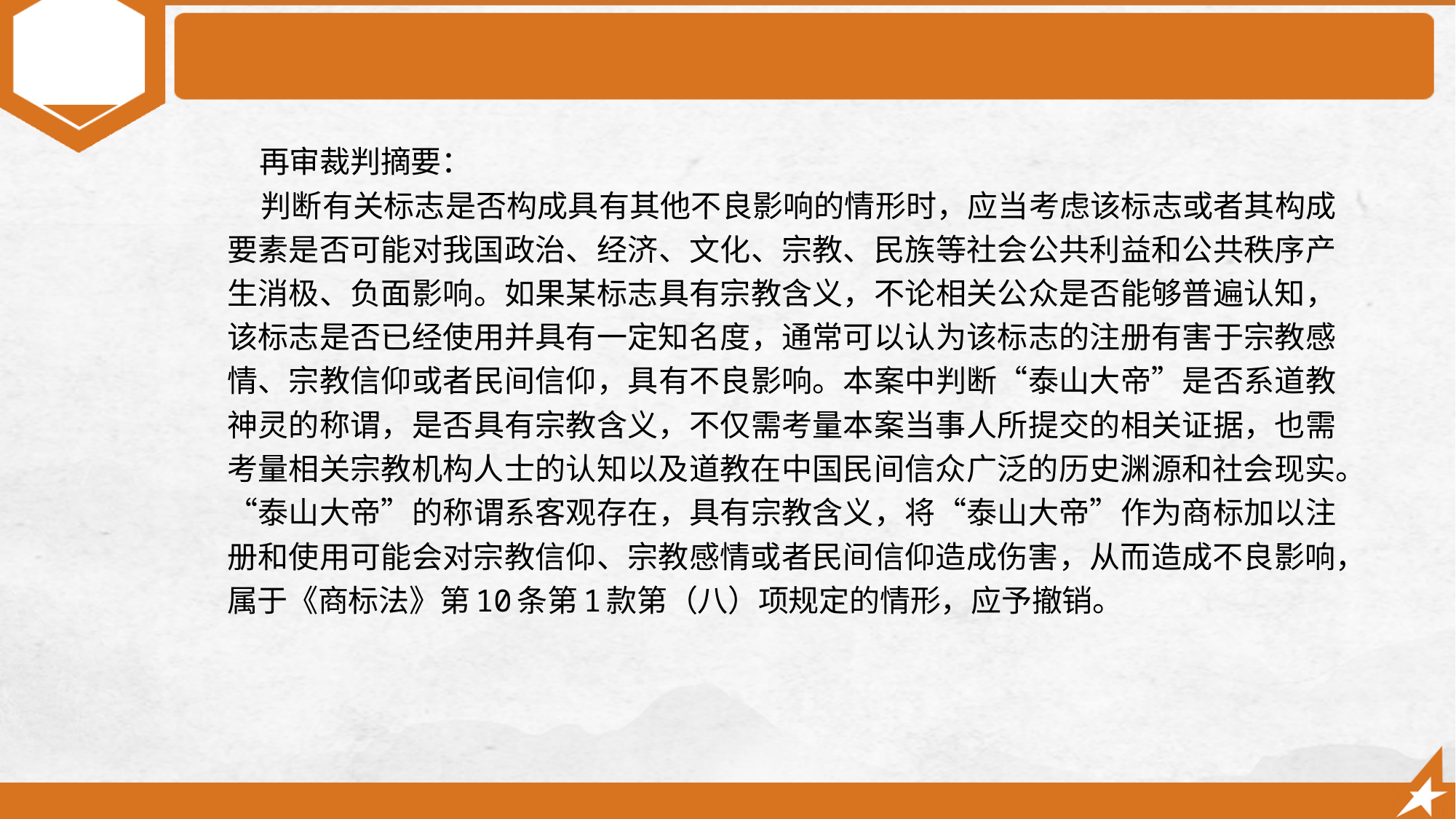

再审裁判摘要：
    判断有关标志是否构成具有其他不良影响的情形时，应当考虑该标志或者其构成要素是否可能对我国政治、经济、文化、宗教、民族等社会公共利益和公共秩序产生消极、负面影响。如果某标志具有宗教含义，不论相关公众是否能够普遍认知，该标志是否已经使用并具有一定知名度，通常可以认为该标志的注册有害于宗教感情、宗教信仰或者民间信仰，具有不良影响。本案中判断“泰山大帝”是否系道教神灵的称谓，是否具有宗教含义，不仅需考量本案当事人所提交的相关证据，也需考量相关宗教机构人士的认知以及道教在中国民间信众广泛的历史渊源和社会现实。“泰山大帝”的称谓系客观存在，具有宗教含义，将“泰山大帝”作为商标加以注册和使用可能会对宗教信仰、宗教感情或者民间信仰造成伤害，从而造成不良影响，属于《商标法》第10条第1款第（八）项规定的情形，应予撤销。